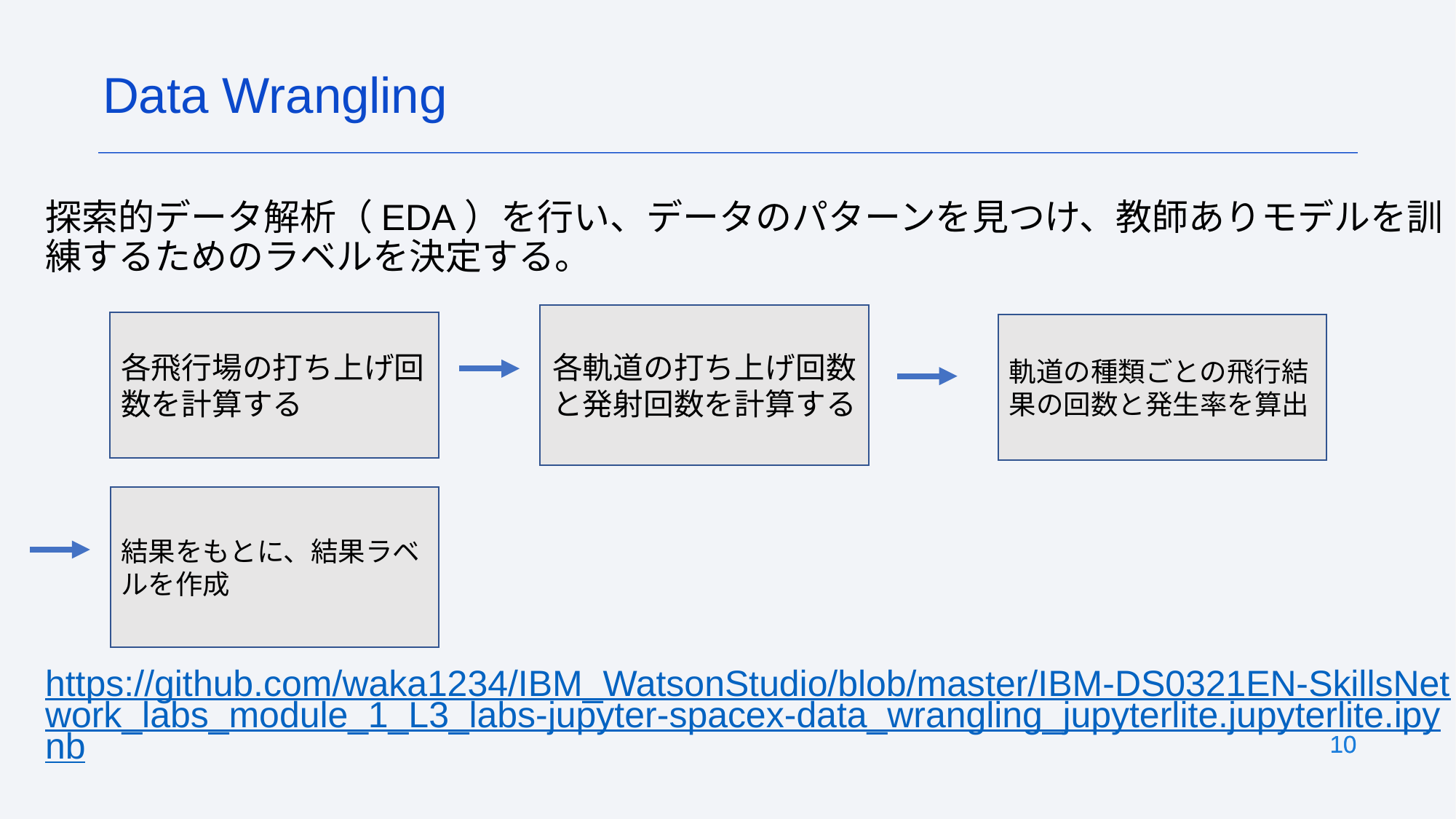

Data Wrangling

探索的データ解析（EDA）を行い、データのパターンを見つけ、教師ありモデルを訓練するためのラベルを決定する。

https://github.com/waka1234/IBM_WatsonStudio/blob/master/IBM-DS0321EN-SkillsNetwork_labs_module_1_L3_labs-jupyter-spacex-data_wrangling_jupyterlite.jupyterlite.ipynb

各軌道の打ち上げ回数と発射回数を計算する
各飛行場の打ち上げ回数を計算する
軌道の種類ごとの飛行結果の回数と発生率を算出
結果をもとに、結果ラベルを作成
10
10